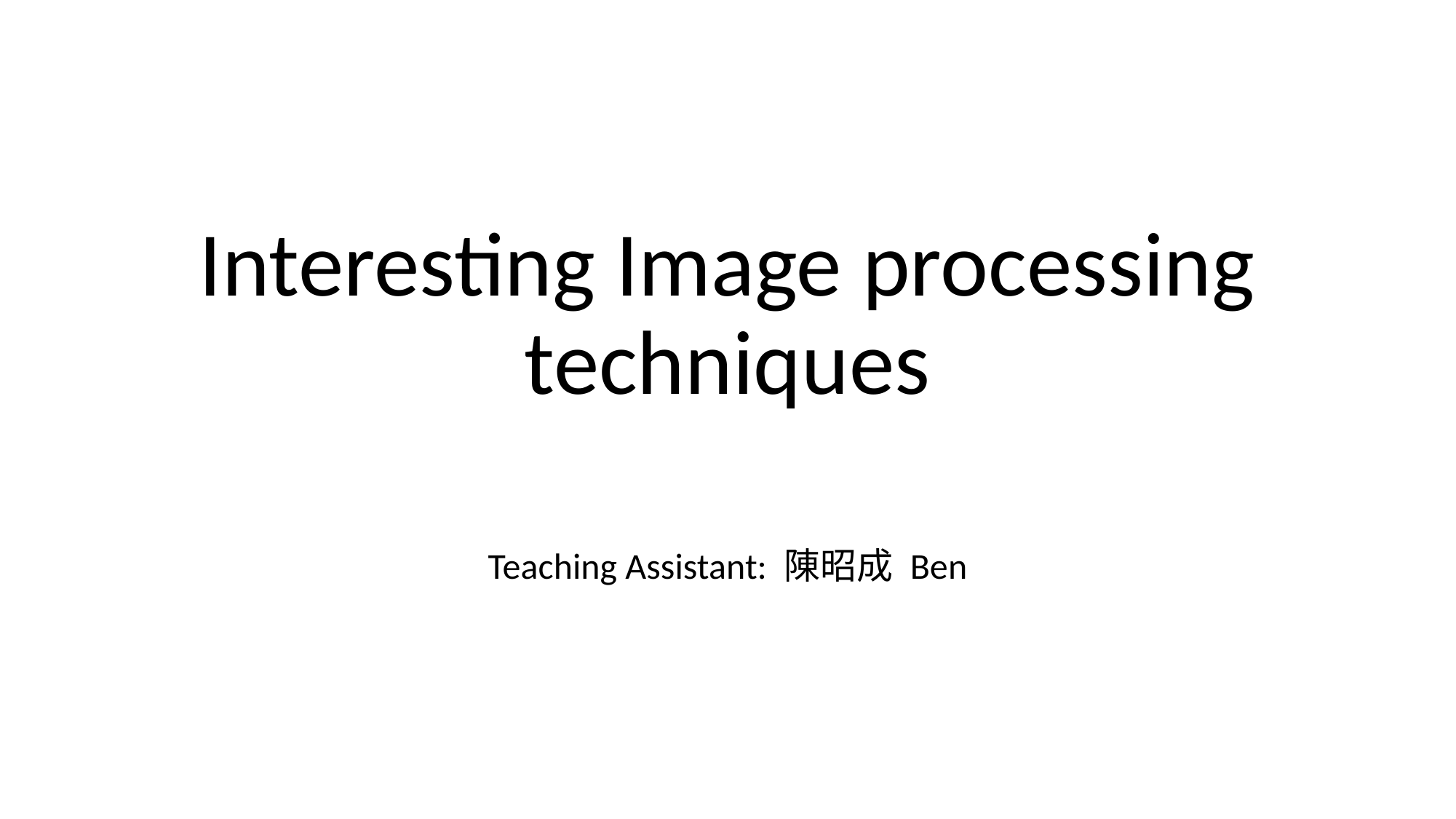

# Interesting Image processing techniques
Teaching Assistant: 陳昭成 Ben